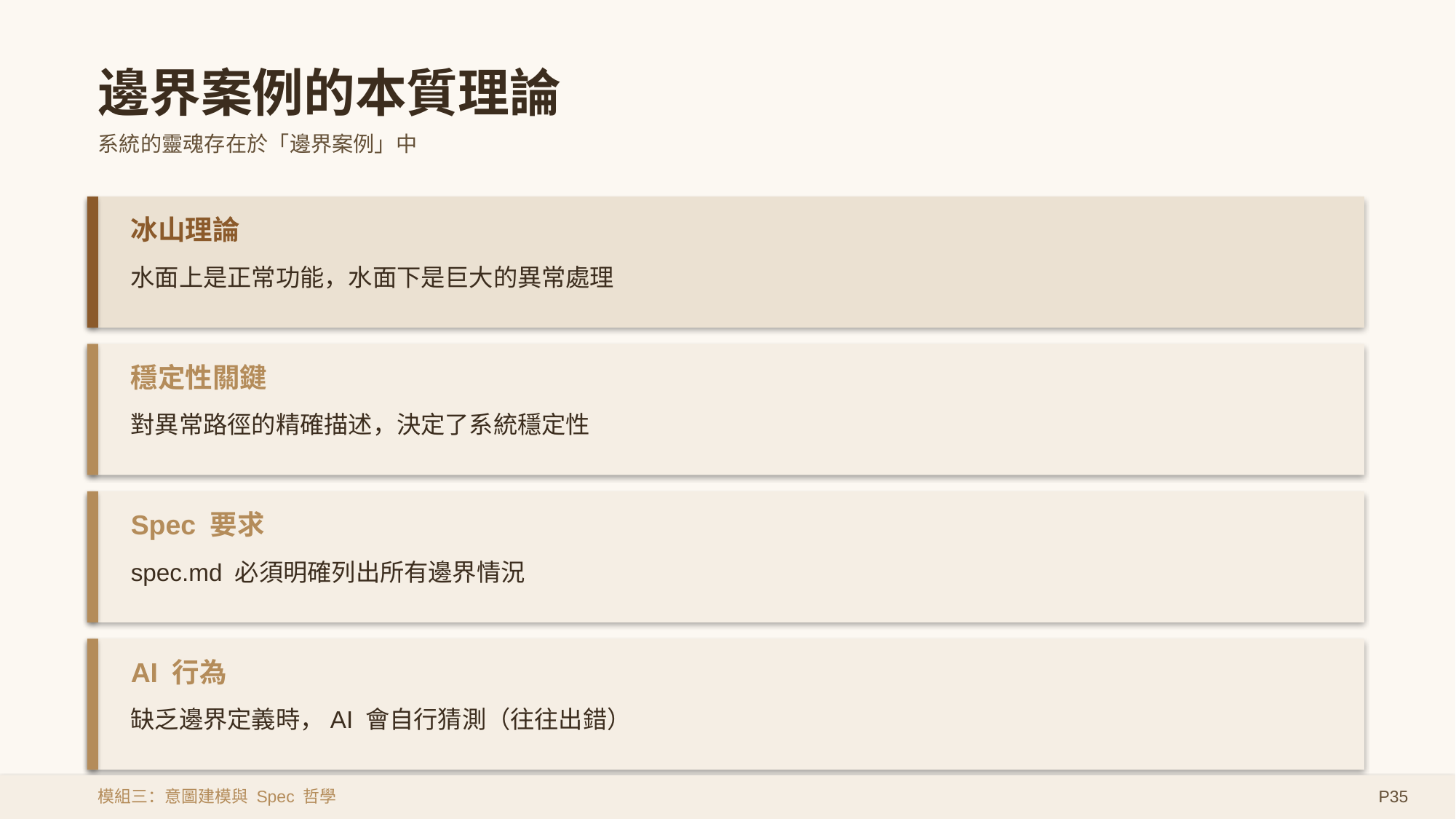

邊界案例的本質理論
系統的靈魂存在於「邊界案例」中

冰山理論
水面上是正常功能，水面下是巨大的異常處理

穩定性關鍵
對異常路徑的精確描述，決定了系統穩定性

Spec 要求
spec.md 必須明確列出所有邊界情況

AI 行為
缺乏邊界定義時，AI 會自行猜測（往往出錯）

模組三：意圖建模與 Spec 哲學
P35